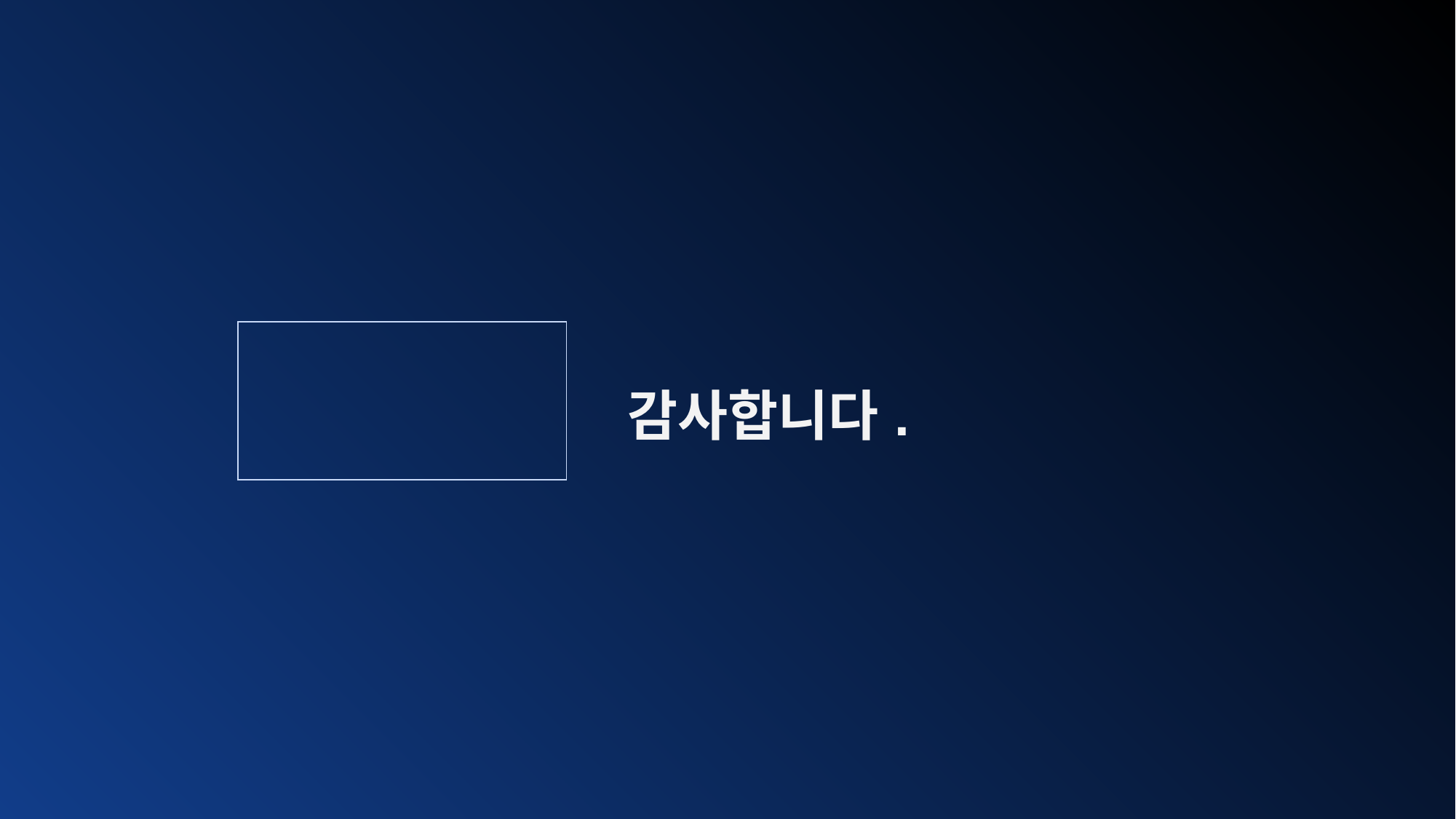

|  |
| --- |
|  | 감사합니다. |
| --- | --- |
|  |  |